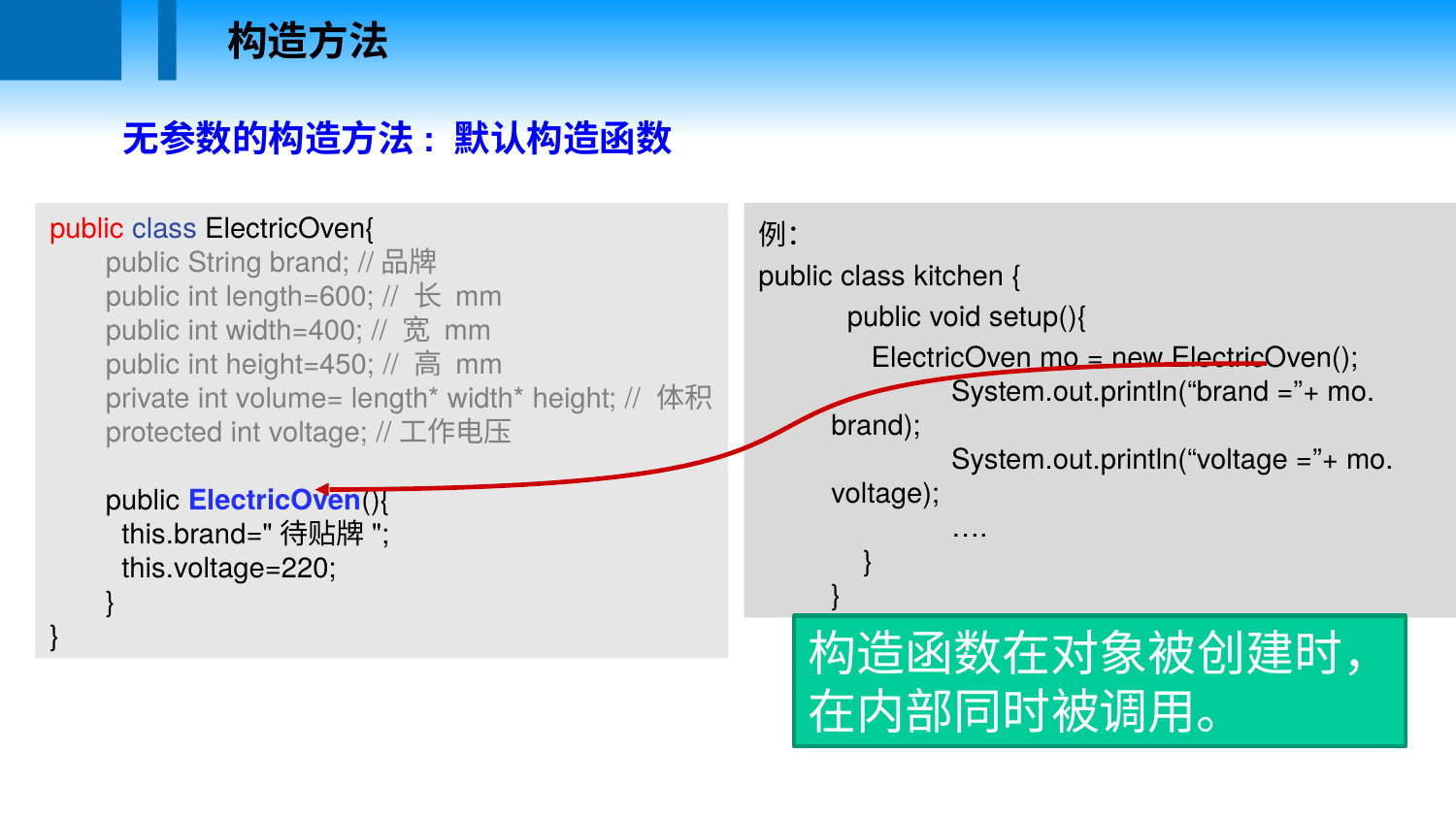

构造方法
无参数的构造方法: 默认构造函数
public class ElectricOven{
       public String brand; //品牌
       public int length=600; // 长 mm
       public int width=400; // 宽 mm
       public int height=450; // 高 mm
       private int volume= length* width* height; // 体积
       protected int voltage; //工作电压

       public ElectricOven(){
         this.brand="待贴牌";
         this.voltage=220;
       }
}
例：
public class kitchen {
  public void setup(){
     ElectricOven mo = new ElectricOven();
               System.out.println(“brand =”+ mo. brand);
               System.out.println(“voltage =”+ mo. voltage);
               ….
    }
}

构造函数在对象被创建时，
在内部同时被调用。